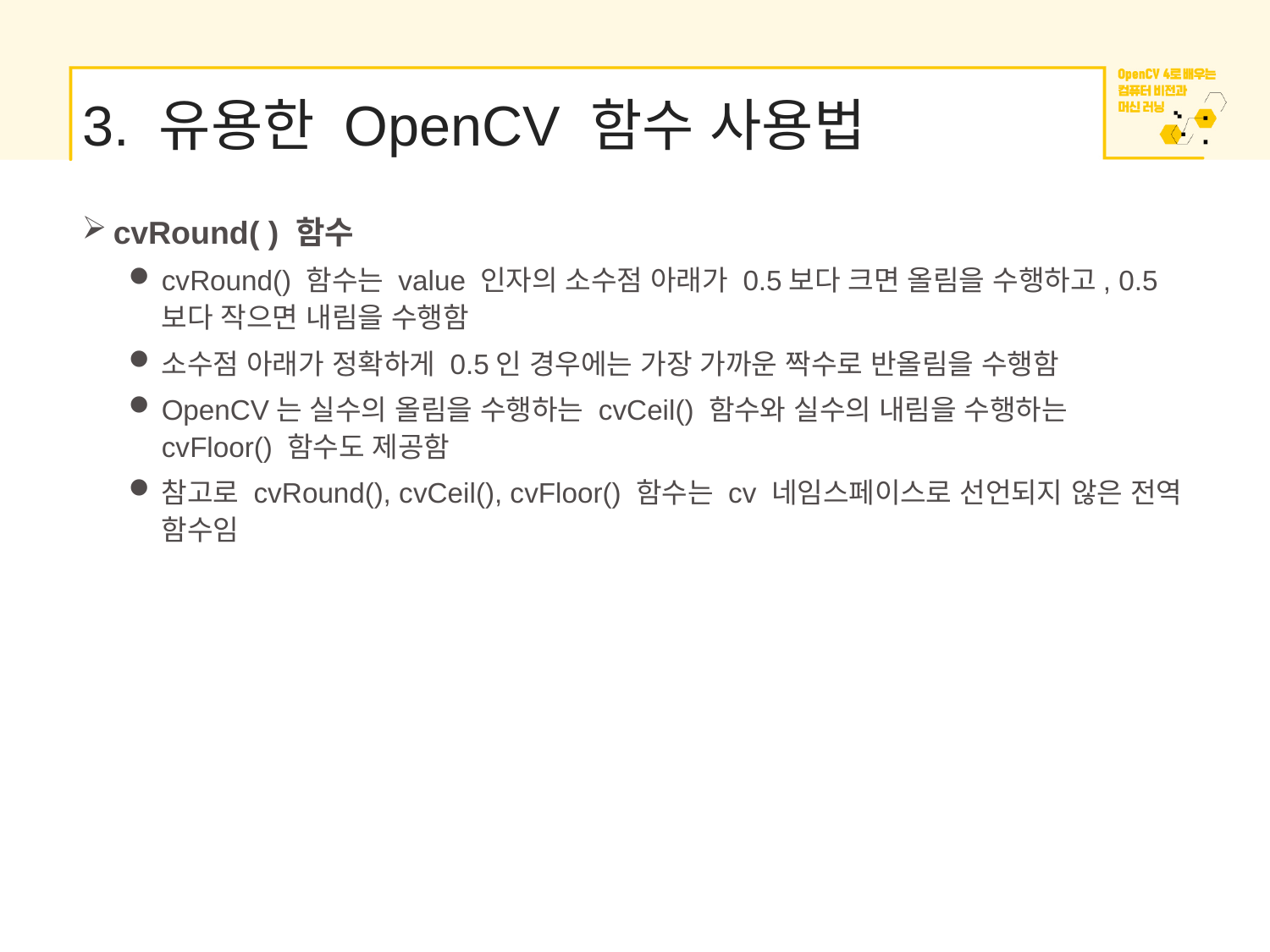

# 3. 유용한 OpenCV 함수 사용법
cvRound( ) 함수
cvRound() 함수는 value 인자의 소수점 아래가 0.5보다 크면 올림을 수행하고, 0.5보다 작으면 내림을 수행함
소수점 아래가 정확하게 0.5인 경우에는 가장 가까운 짝수로 반올림을 수행함
OpenCV는 실수의 올림을 수행하는 cvCeil() 함수와 실수의 내림을 수행하는 cvFloor() 함수도 제공함
참고로 cvRound(), cvCeil(), cvFloor() 함수는 cv 네임스페이스로 선언되지 않은 전역 함수임